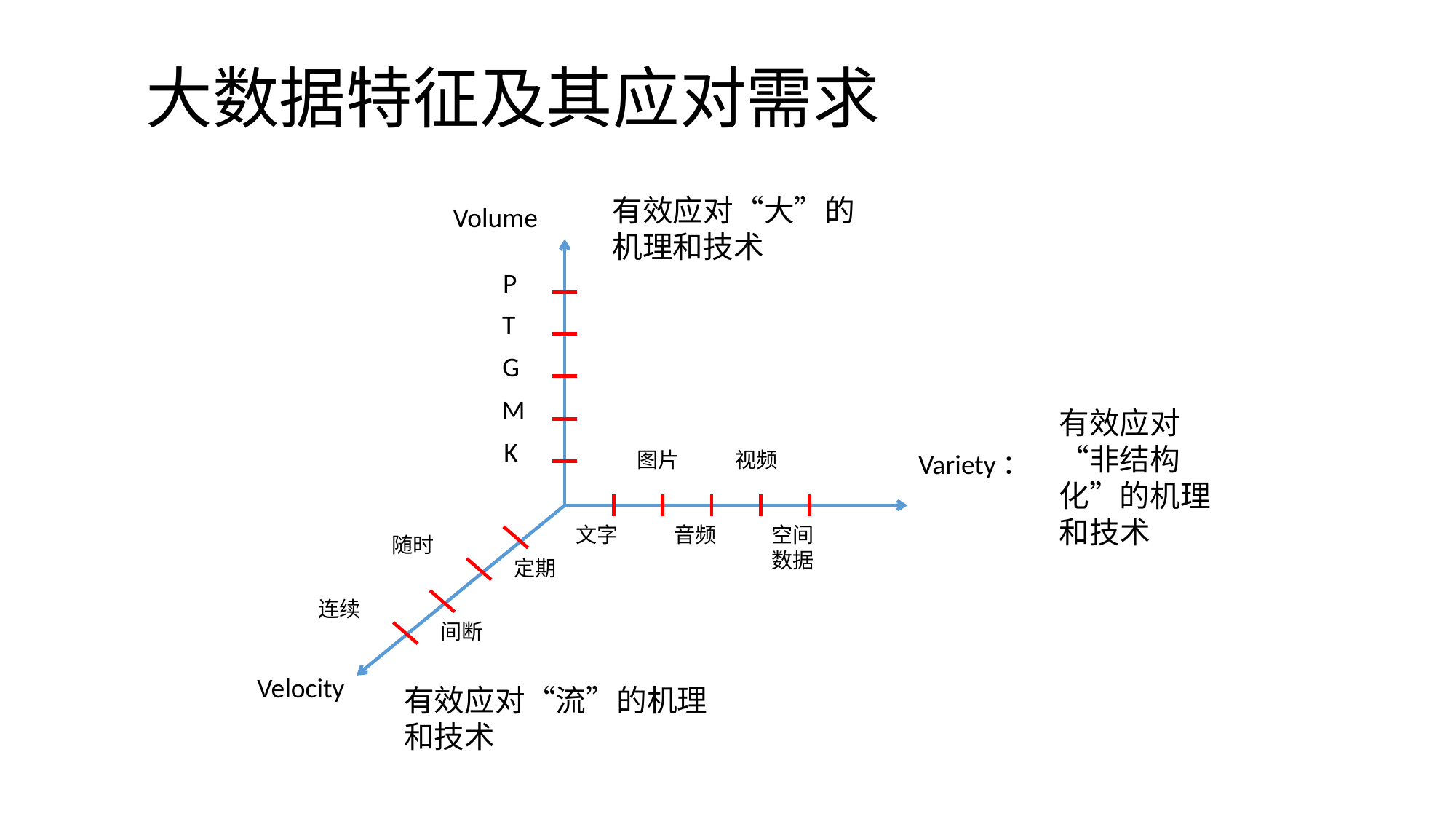

# 大数据特征及其应对需求
有效应对“大”的机理和技术
Volume
P
T
G
M
有效应对“非结构化”的机理和技术
K
图片
视频
Variety：
文字
音频
空间
数据
随时
定期
连续
间断
Velocity
有效应对“流”的机理和技术